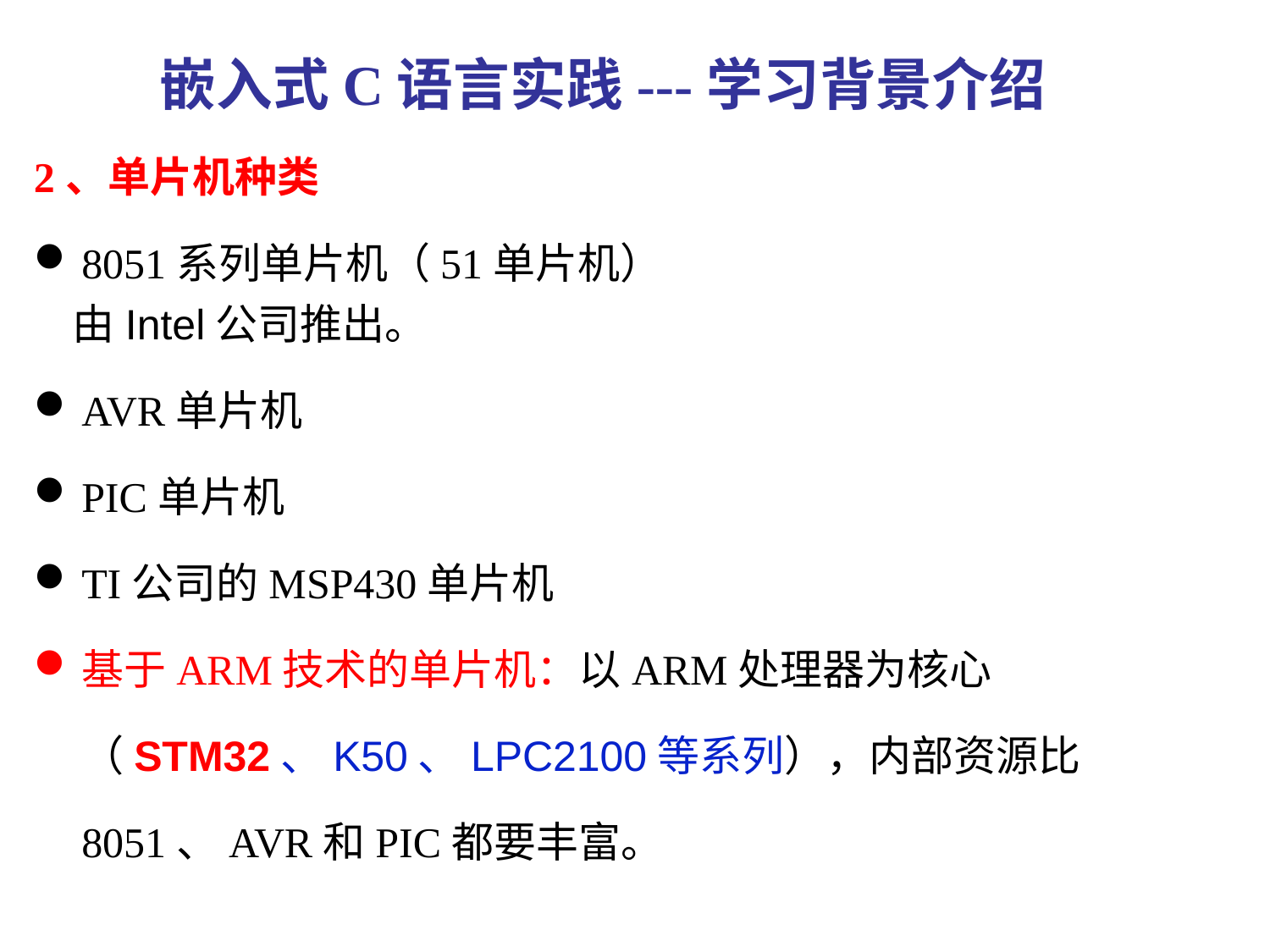

嵌入式C语言实践---学习背景介绍
2、单片机种类
8051系列单片机（51单片机）
   由Intel公司推出。
AVR单片机
PIC单片机
TI公司的MSP430单片机
基于ARM技术的单片机：以ARM处理器为核心（STM32、K50、LPC2100等系列），内部资源比8051、AVR和PIC都要丰富。